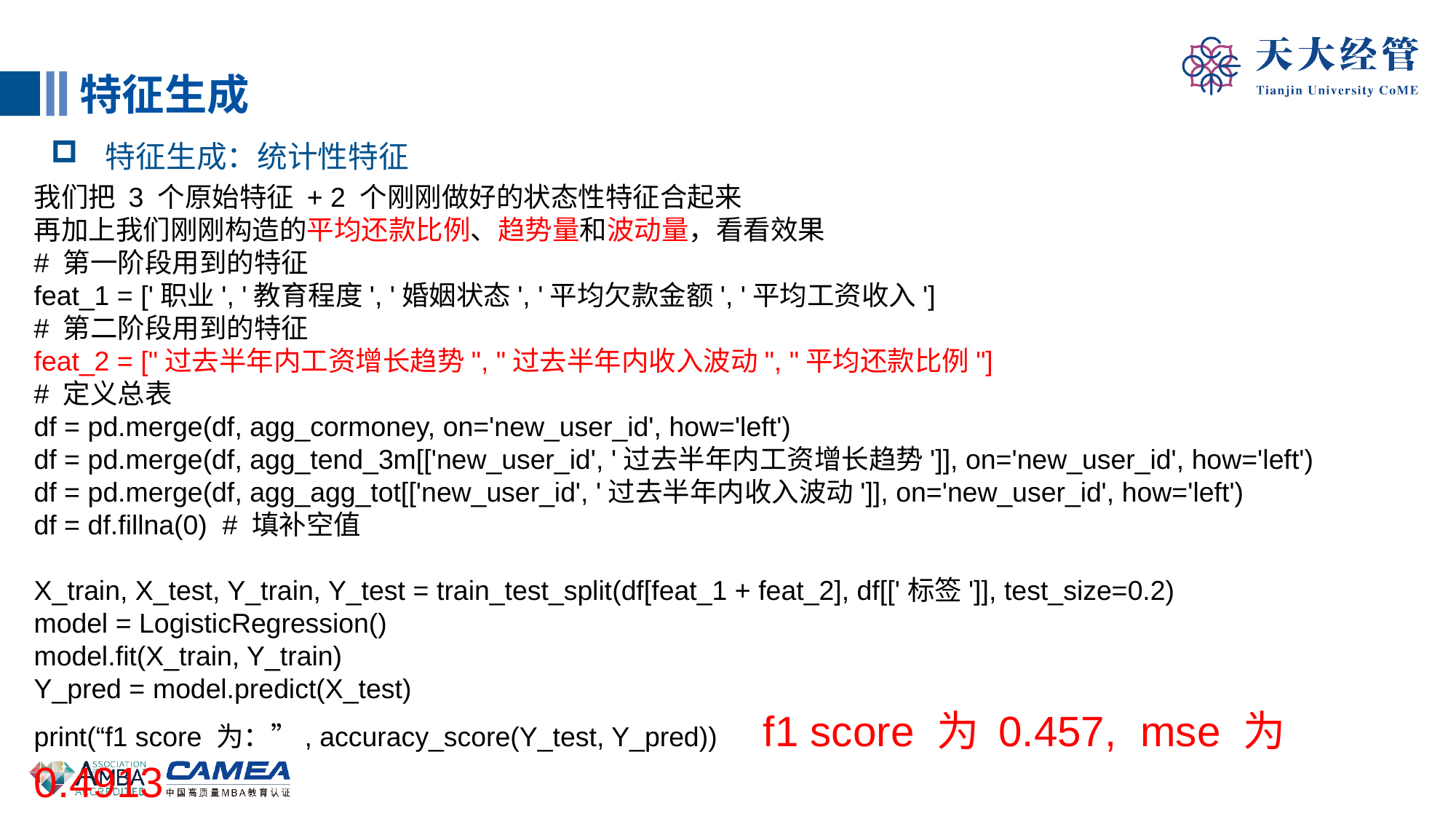

特征生成

特征生成：统计性特征
我们把 3 个原始特征 + 2 个刚刚做好的状态性特征合起来
再加上我们刚刚构造的平均还款比例、趋势量和波动量，看看效果
# 第一阶段用到的特征
feat_1 = ['职业', '教育程度', '婚姻状态', '平均欠款金额', '平均工资收入']
# 第二阶段用到的特征
feat_2 = ["过去半年内工资增长趋势", "过去半年内收入波动", "平均还款比例"]
# 定义总表
df = pd.merge(df, agg_cormoney, on='new_user_id', how='left')
df = pd.merge(df, agg_tend_3m[['new_user_id', '过去半年内工资增长趋势']], on='new_user_id', how='left')
df = pd.merge(df, agg_agg_tot[['new_user_id', '过去半年内收入波动']], on='new_user_id', how='left')
df = df.fillna(0)  # 填补空值

X_train, X_test, Y_train, Y_test = train_test_split(df[feat_1 + feat_2], df[['标签']], test_size=0.2)
model = LogisticRegression()
model.fit(X_train, Y_train)
Y_pred = model.predict(X_test)
print(“f1 score 为：”, accuracy_score(Y_test, Y_pred))      f1 score 为 0.457,  mse 为 0.4913